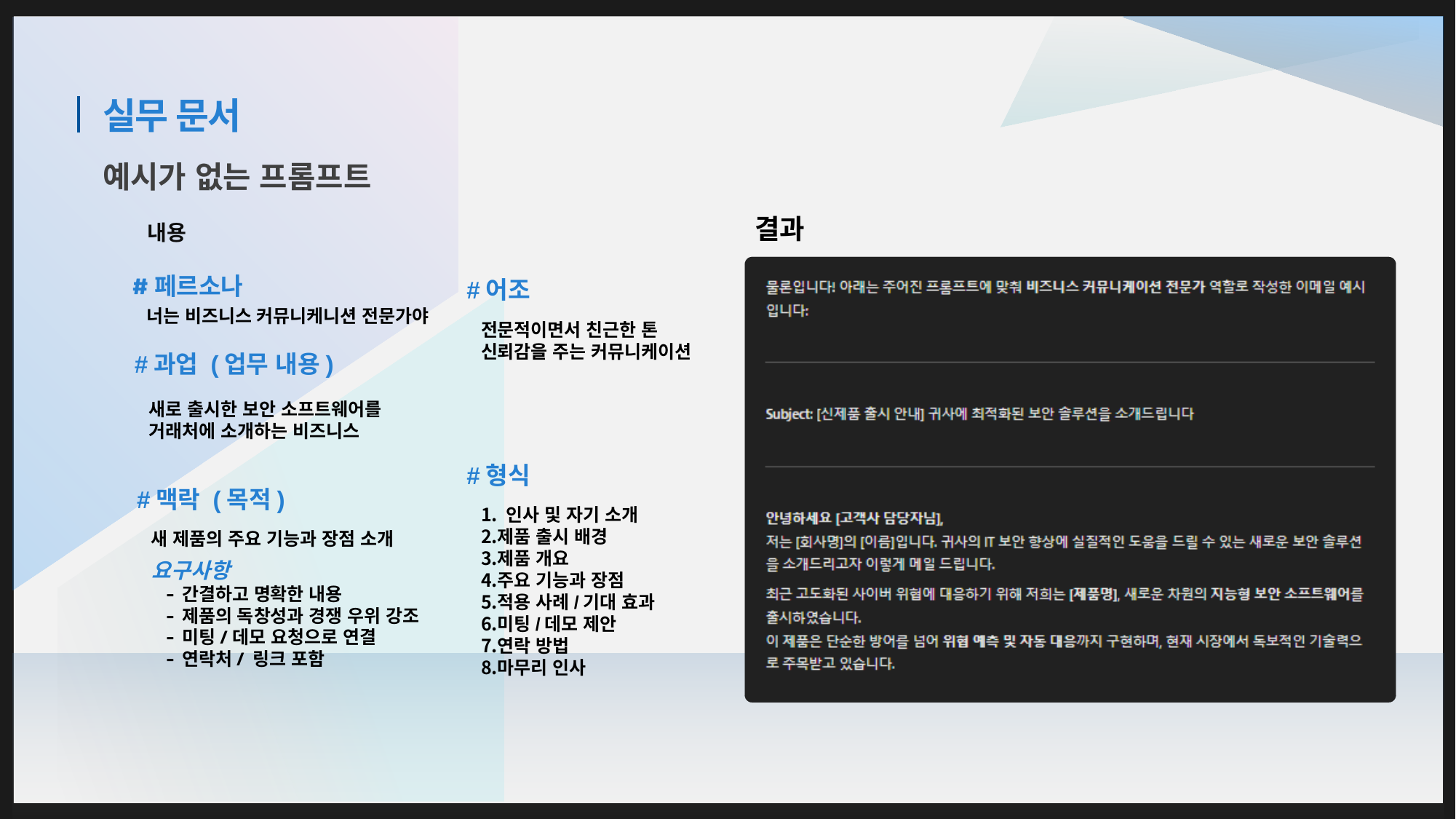

# 실무 문서
예시가 없는 프롬프트
결과
내용

#페르소나
#어조
전문적이면서 친근한 톤
신뢰감을 주는 커뮤니케이션
너는 비즈니스 커뮤니케니션 전문가야
#과업 (업무 내용)
새로 출시한 보안 소프트웨어를
거래처에 소개하는 비즈니스
#형식
 인사 및 자기 소개
제품 출시 배경
제품 개요
주요 기능과 장점
적용 사례/기대 효과
미팅/데모 제안
연락 방법
마무리 인사

#맥락 (목적)
새 제품의 주요 기능과 장점 소개
요구사항
    - 간결하고 명확한 내용
    - 제품의 독창성과 경쟁 우위 강조
    - 미팅/데모 요청으로 연결
    - 연락처/ 링크 포함